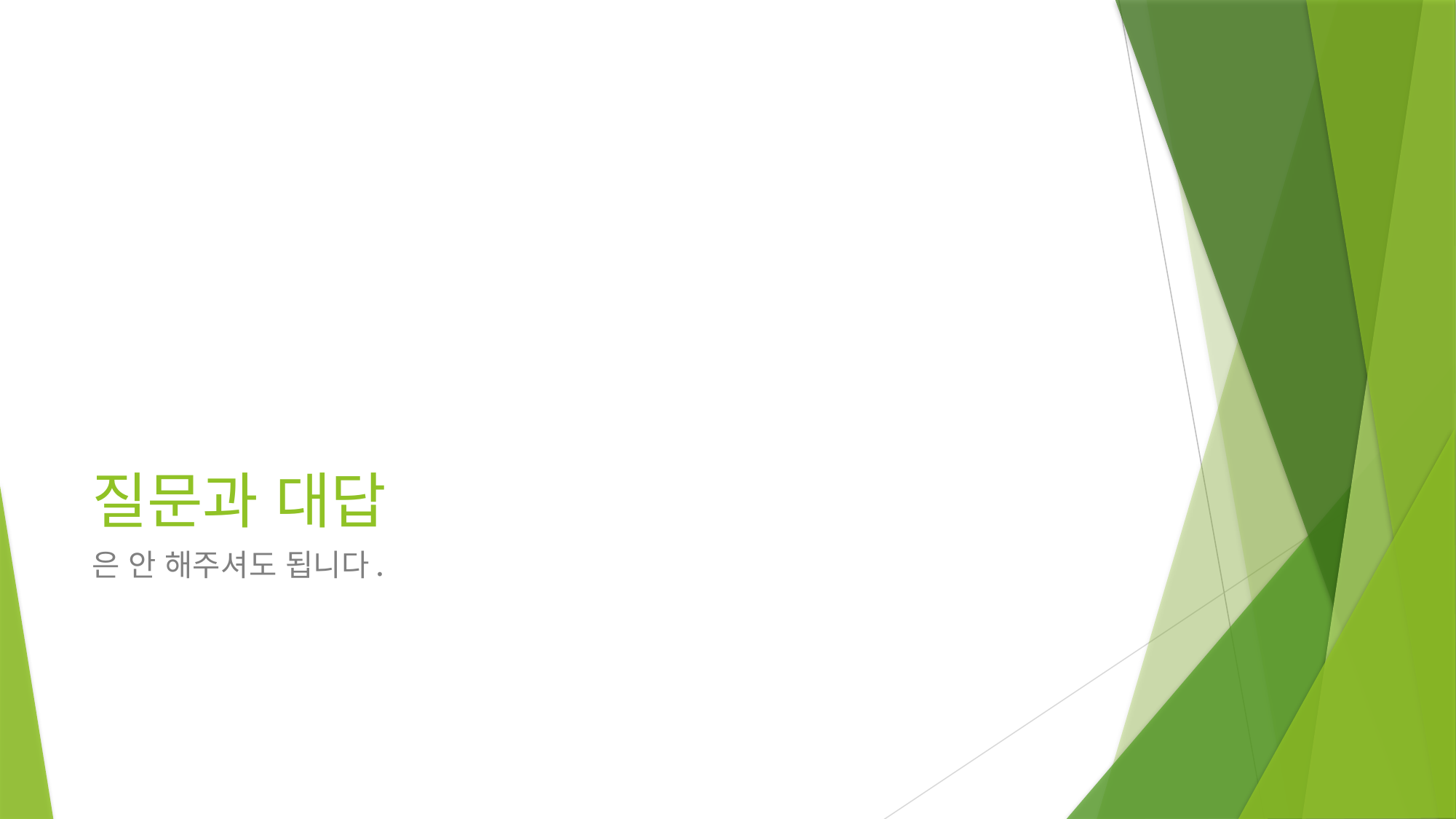

# 질문과 대답
은 안 해주셔도 됩니다.